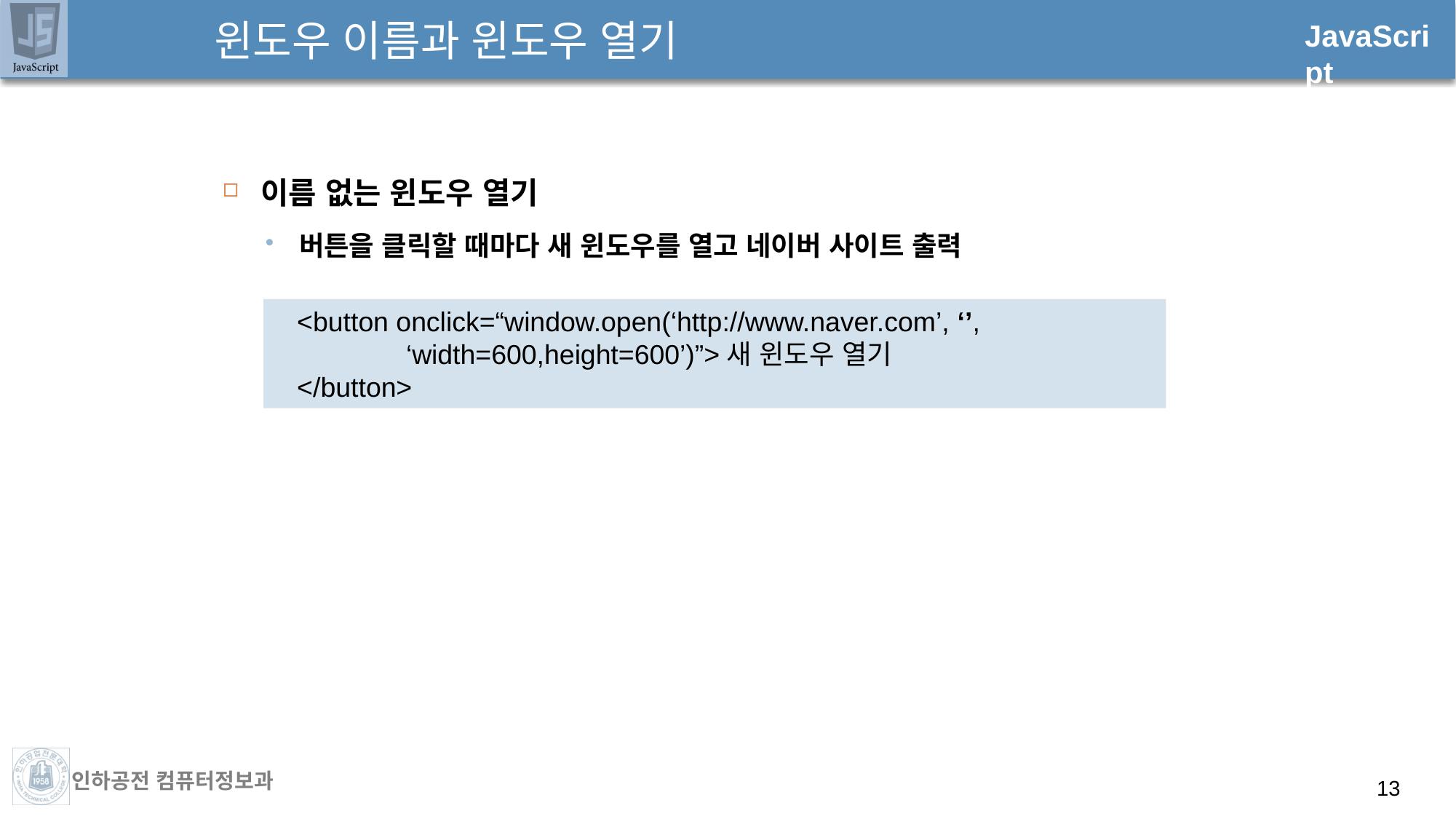

# 윈도우 이름과 윈도우 열기
이름 없는 윈도우 열기
버튼을 클릭할 때마다 새 윈도우를 열고 네이버 사이트 출력

<button onclick=“window.open(‘http://www.naver.com’, ‘’,
	‘width=600,height=600’)”>새 윈도우 열기
</button>